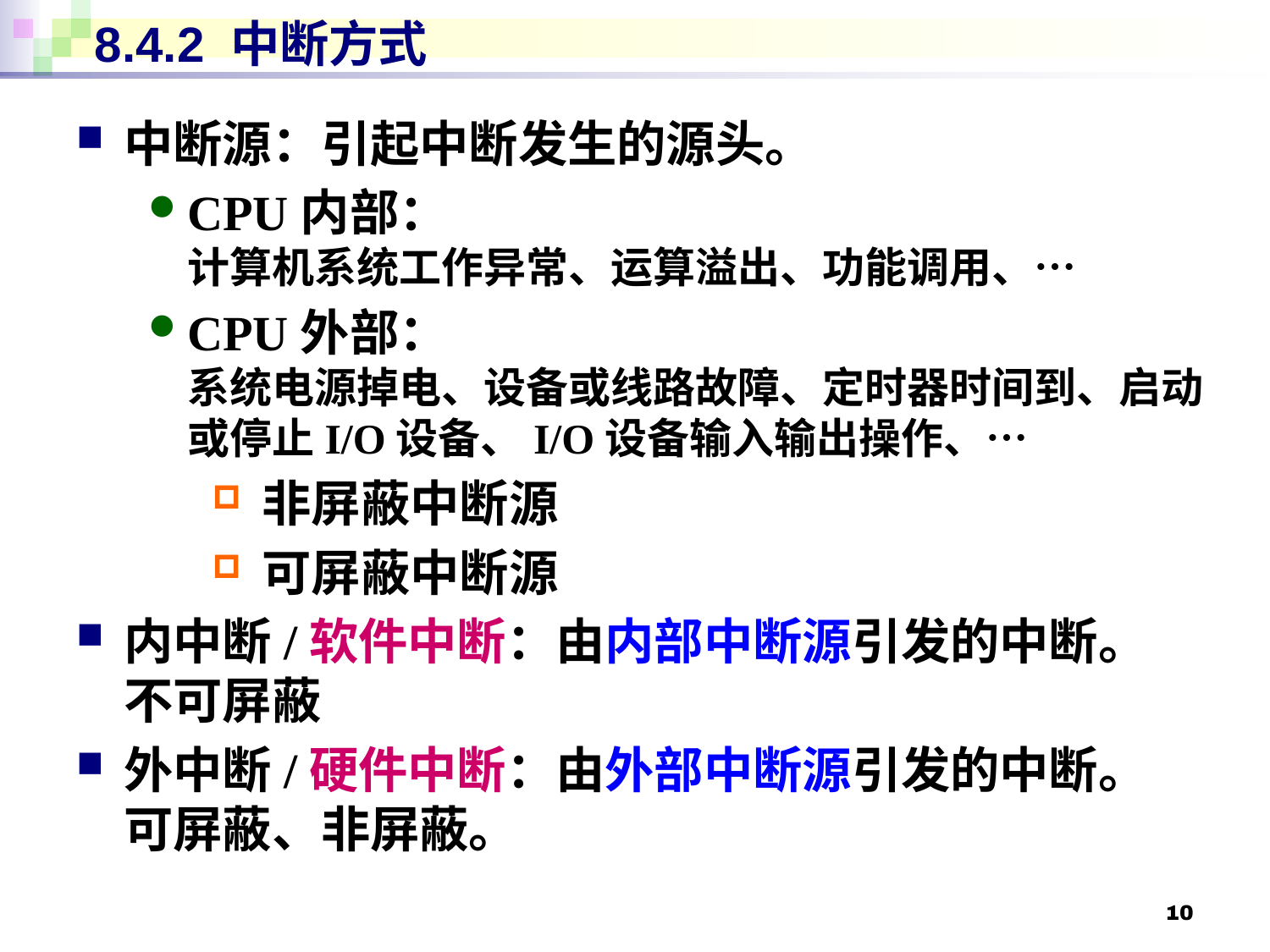

# 8.4.2 中断方式
中断源：引起中断发生的源头。
CPU内部：
计算机系统工作异常、运算溢出、功能调用、…
CPU外部：
系统电源掉电、设备或线路故障、定时器时间到、启动或停止I/O设备、I/O设备输入输出操作、…
非屏蔽中断源
可屏蔽中断源
内中断/软件中断：由内部中断源引发的中断。
不可屏蔽
外中断/硬件中断：由外部中断源引发的中断。
可屏蔽、非屏蔽。
10